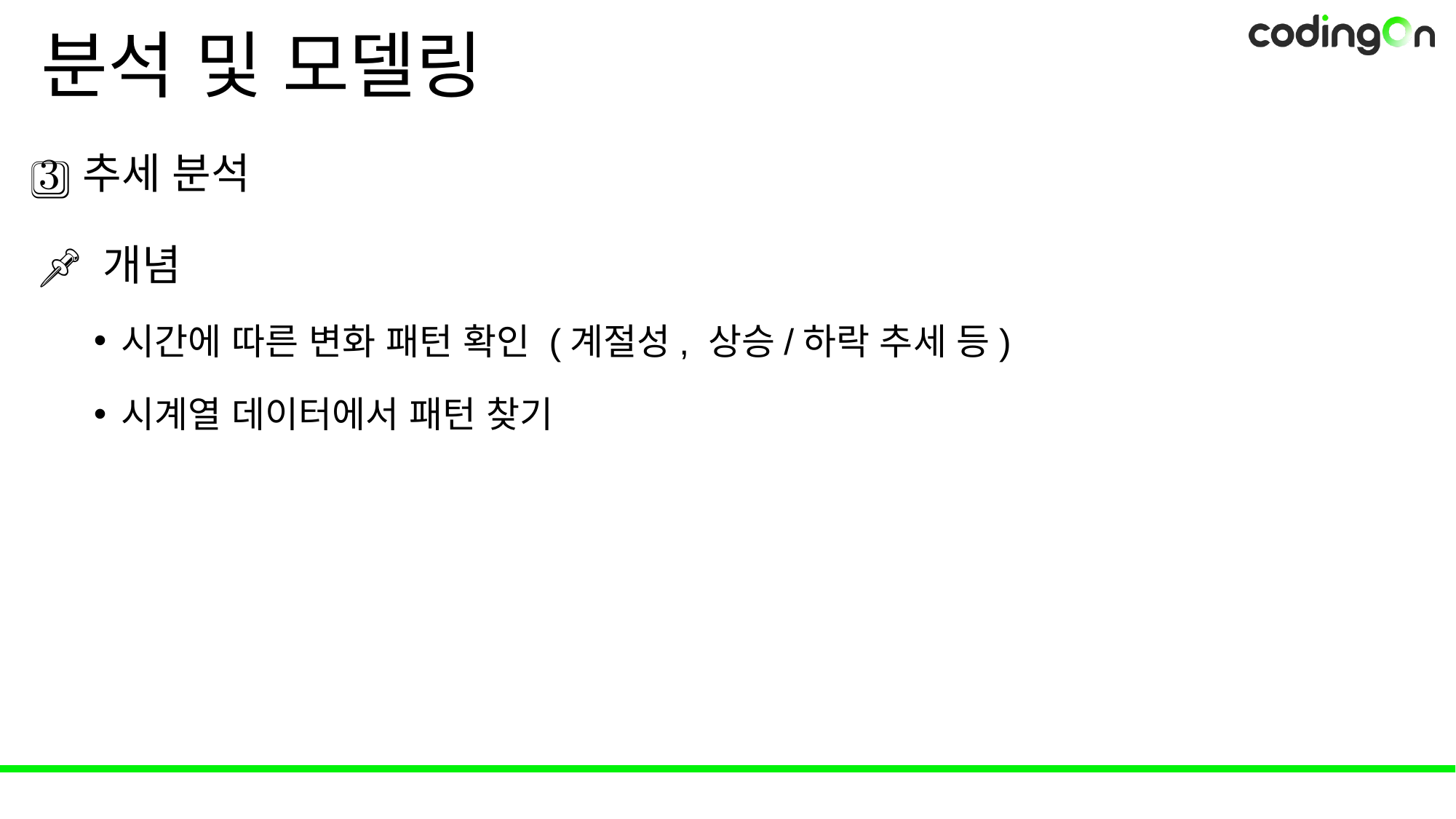

# 분석 및 모델링
3️⃣ 추세 분석
📌 개념
시간에 따른 변화 패턴 확인 (계절성, 상승/하락 추세 등)
시계열 데이터에서 패턴 찾기